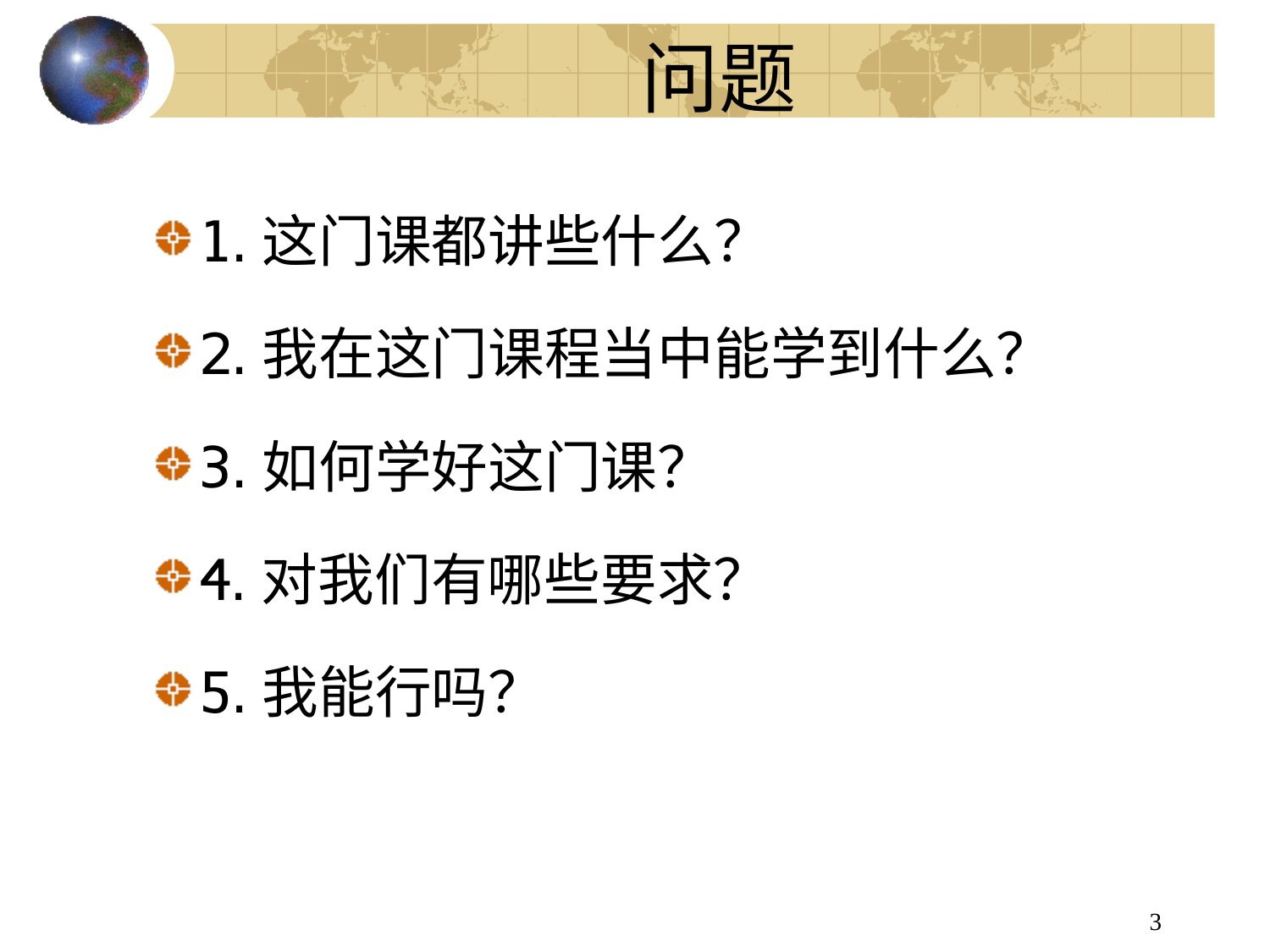

# 问题
1.这门课都讲些什么？
2.我在这门课程当中能学到什么？
3.如何学好这门课？
4.对我们有哪些要求？
5.我能行吗？
3